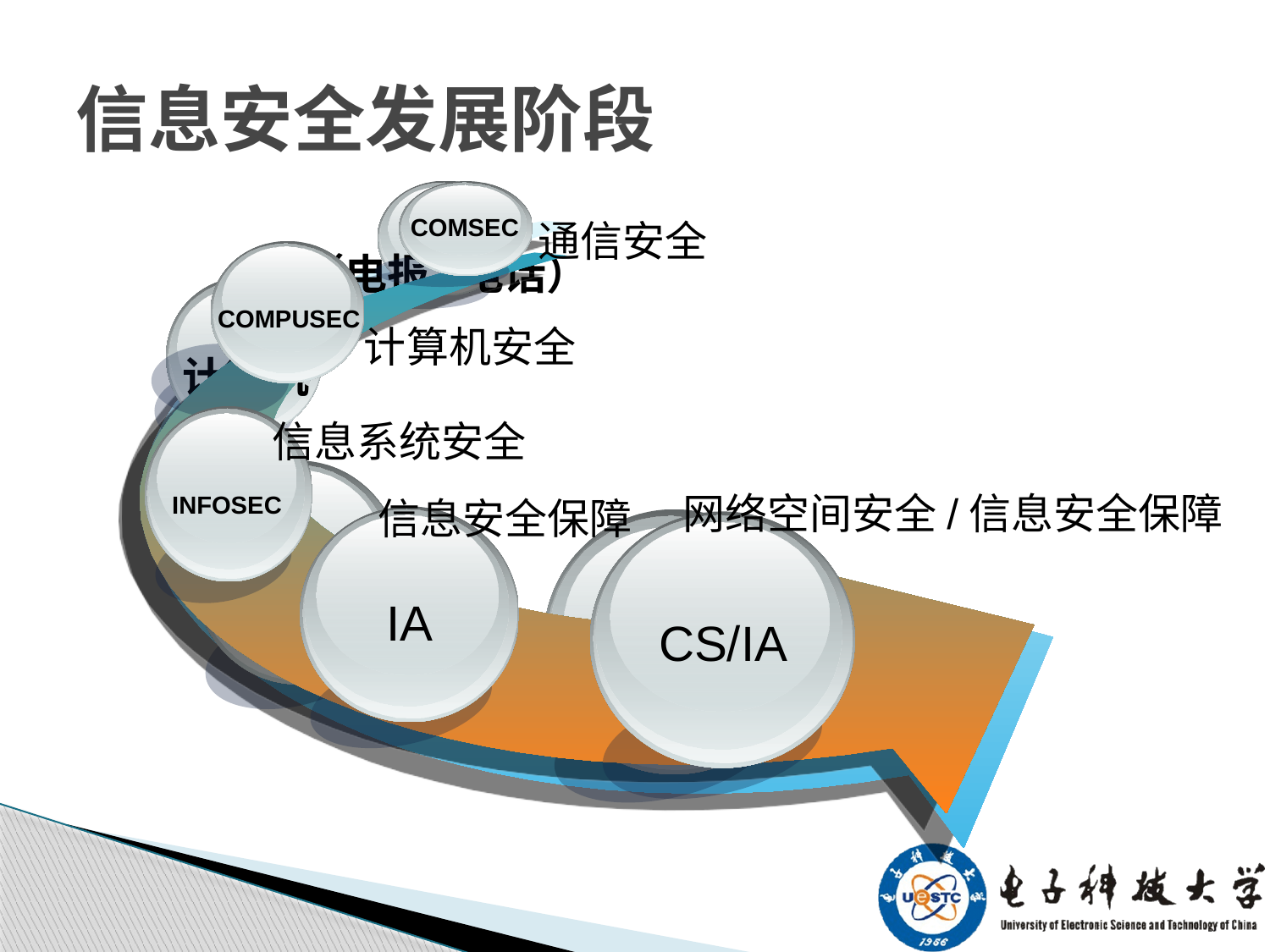

# 信息安全发展阶段

通信
（电报\电话）

计算机

网络

网络化社会

COMSEC
通信安全

COMPUSEC
计算机安全

INFOSEC
信息系统安全

网络空间安全/信息安全保障

CS/IA

信息安全保障

IA

48